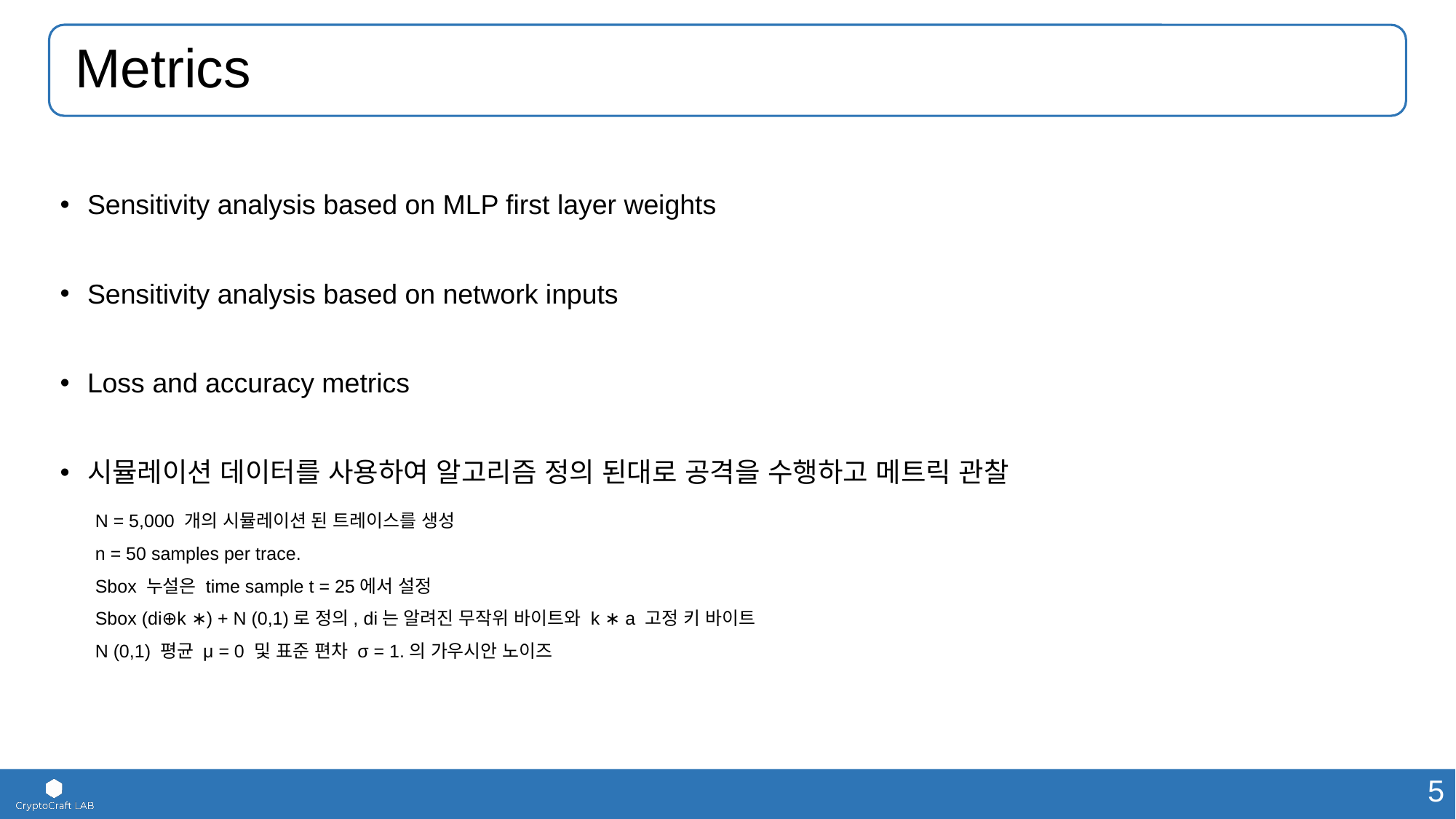

# Metrics

Sensitivity analysis based on MLP first layer weights

Sensitivity analysis based on network inputs

Loss and accuracy metrics

시뮬레이션 데이터를 사용하여 알고리즘 정의 된대로 공격을 수행하고 메트릭 관찰

N = 5,000 개의 시뮬레이션 된 트레이스를 생성
n = 50 samples per trace.
Sbox 누설은 time sample t = 25에서 설정
Sbox (di⊕k ∗) + N (0,1)로 정의, di는 알려진 무작위 바이트와 k ∗ a 고정 키 바이트
N (0,1) 평균 μ = 0 및 표준 편차 σ = 1.의 가우시안 노이즈